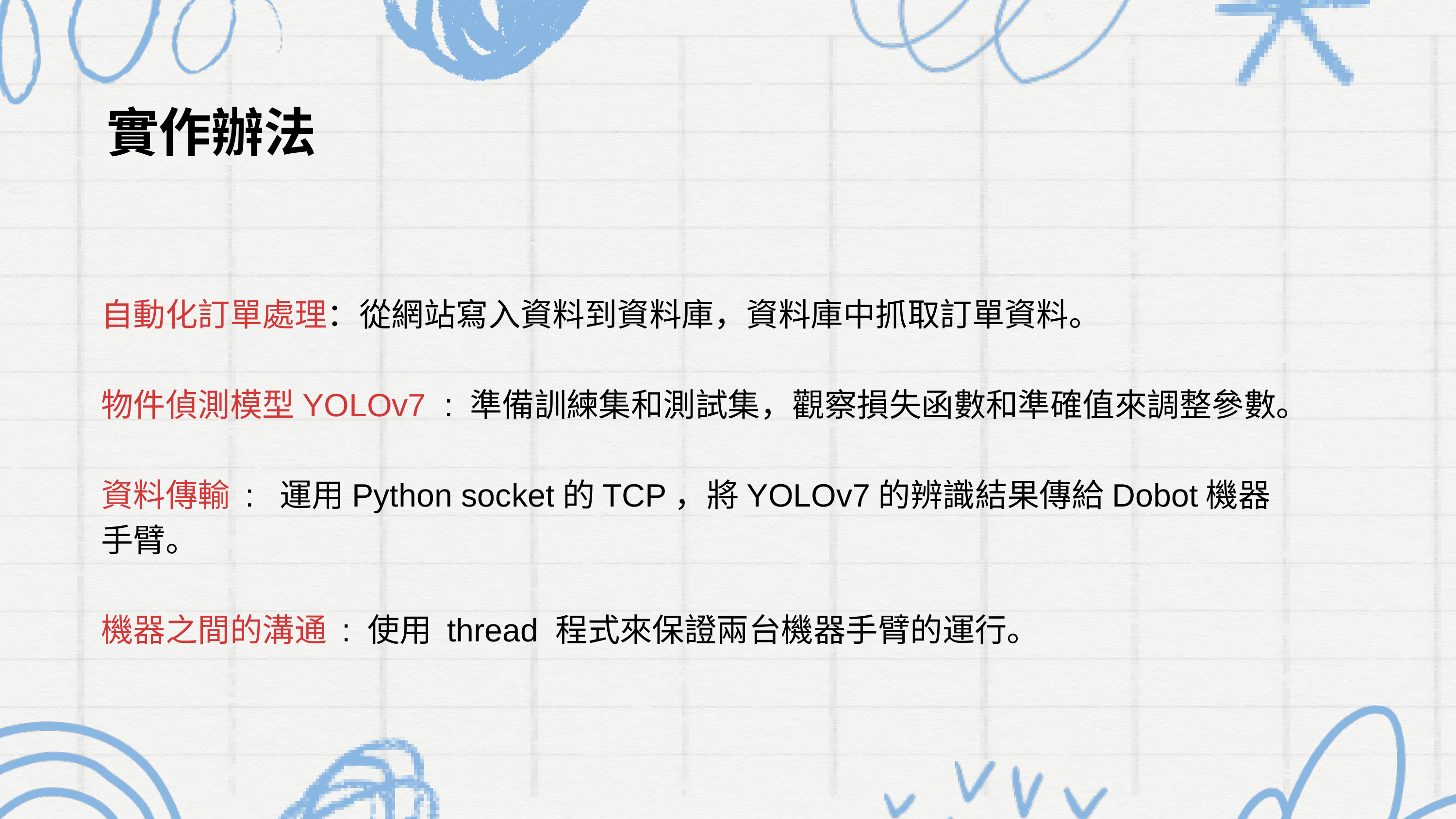

實作辦法

自動化訂單處理：從網站寫入資料到資料庫，資料庫中抓取訂單資料。

物件偵測模型YOLOv7  : 準備訓練集和測試集，觀察損失函數和準確值來調整參數。

資料傳輸 :  運用Python socket的TCP，將YOLOv7的辨識結果傳給Dobot機器手臂。

機器之間的溝通 : 使用 thread 程式來保證兩台機器手臂的運行。